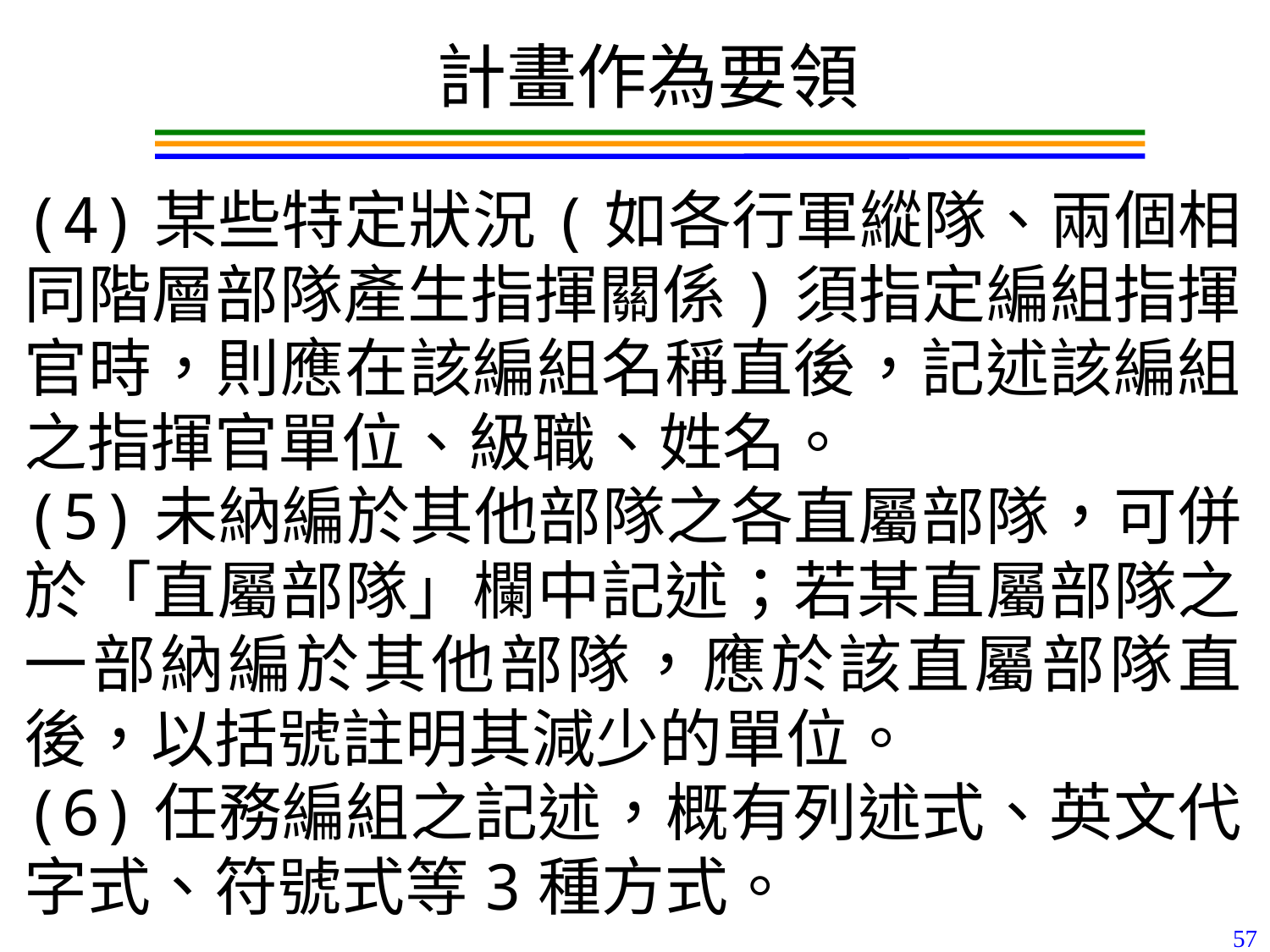

計畫作為要領
(4)某些特定狀況(如各行軍縱隊、兩個相同階層部隊產生指揮關係)須指定編組指揮官時，則應在該編組名稱直後，記述該編組之指揮官單位、級職、姓名。
(5)未納編於其他部隊之各直屬部隊，可併於「直屬部隊」欄中記述；若某直屬部隊之一部納編於其他部隊，應於該直屬部隊直後，以括號註明其減少的單位。
(6)任務編組之記述，概有列述式、英文代字式、符號式等3種方式。
57